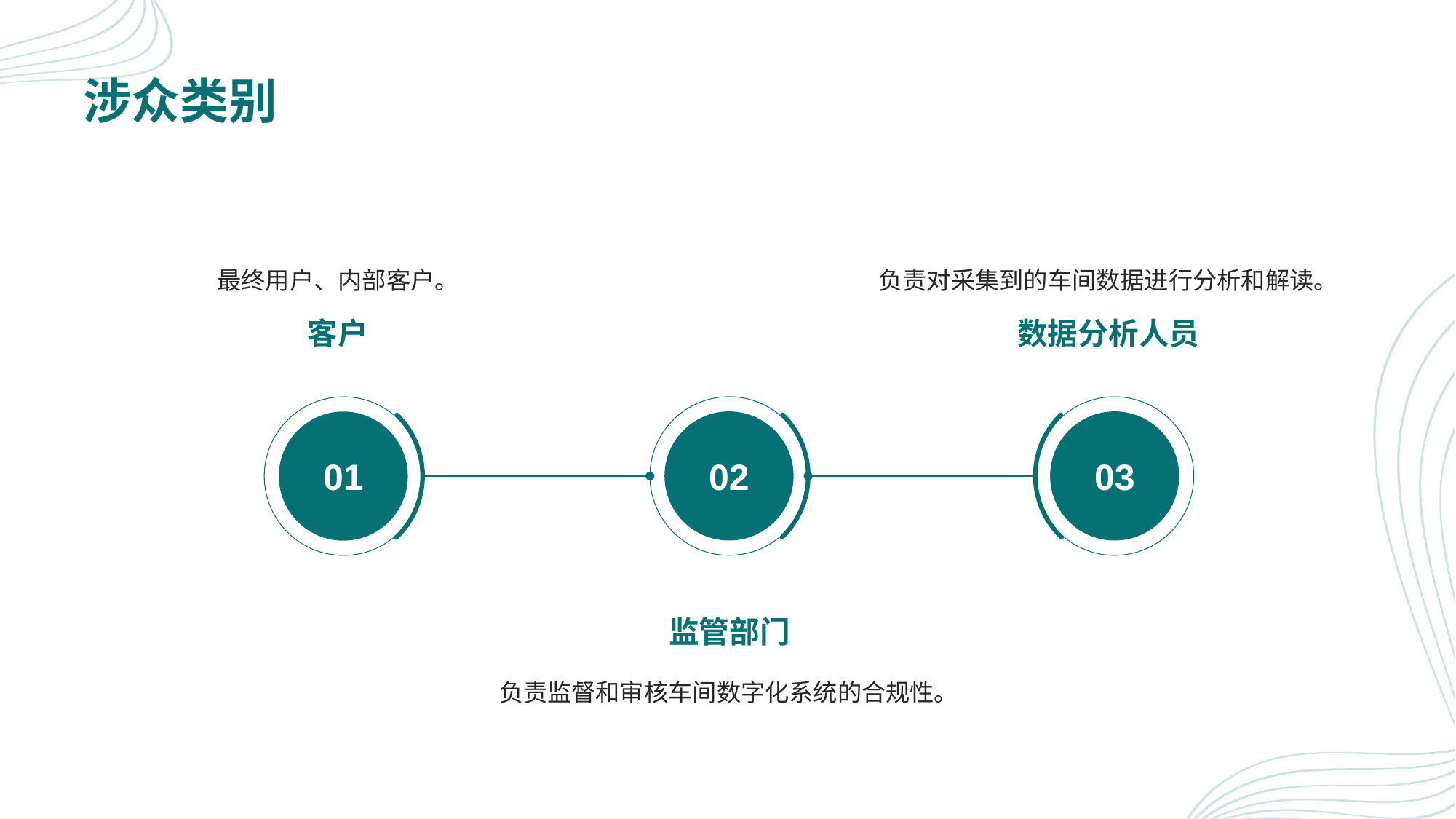

# 涉众类别
最终用户、内部客户。
负责对采集到的车间数据进行分析和解读。
客户
数据分析人员

02
03
01
监管部门
负责监督和审核车间数字化系统的合规性。